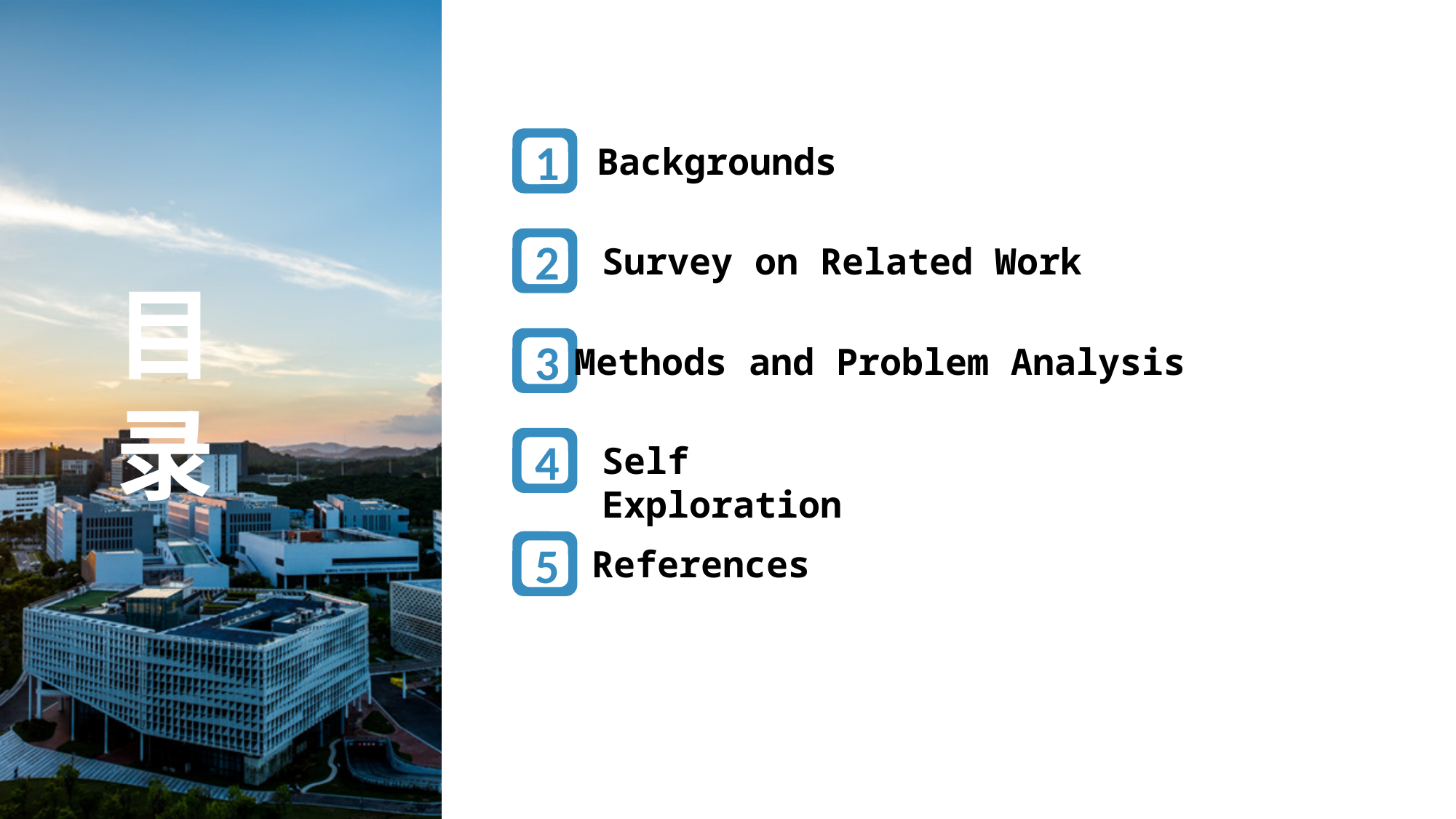

1
Backgrounds

2
Survey on Related Work
目
录

3
Methods and Problem Analysis

4
Self Exploration

5
References